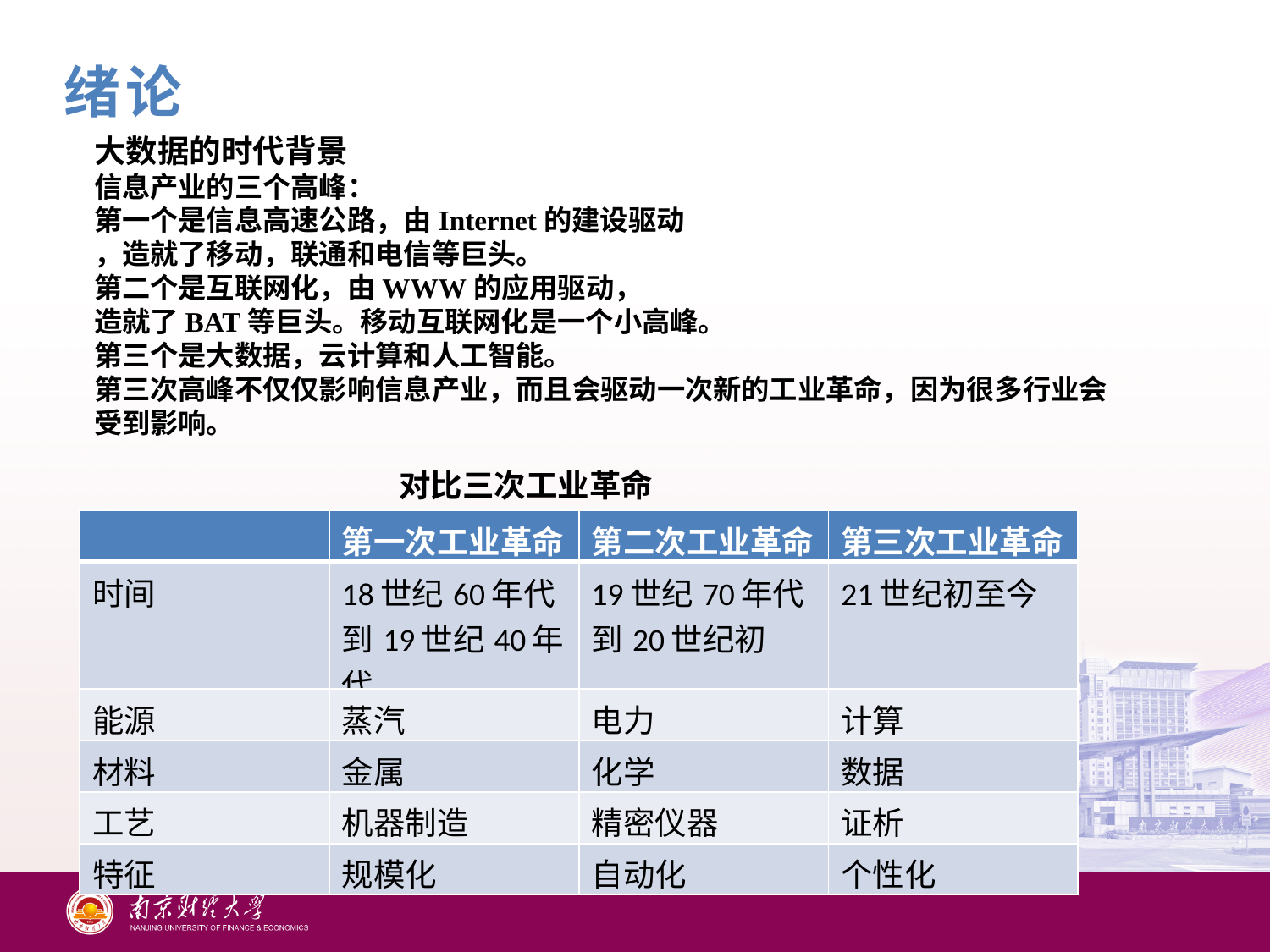

绪论

大数据的时代背景
信息产业的三个高峰：
第一个是信息高速公路，由Internet的建设驱动
，造就了移动，联通和电信等巨头。
第二个是互联网化，由WWW的应用驱动，
造就了BAT等巨头。移动互联网化是一个小高峰。
第三个是大数据，云计算和人工智能。
第三次高峰不仅仅影响信息产业，而且会驱动一次新的工业革命，因为很多行业会受到影响。

对比三次工业革命
|  | 第一次工业革命 | 第二次工业革命 | 第三次工业革命 |
| --- | --- | --- | --- |
| 时间 | 18世纪60年代到19世纪40年代 | 19世纪70年代到20世纪初 | 21世纪初至今 |
| 能源 | 蒸汽 | 电力 | 计算 |
| 材料 | 金属 | 化学 | 数据 |
| 工艺 | 机器制造 | 精密仪器 | 证析 |
| 特征 | 规模化 | 自动化 | 个性化 |